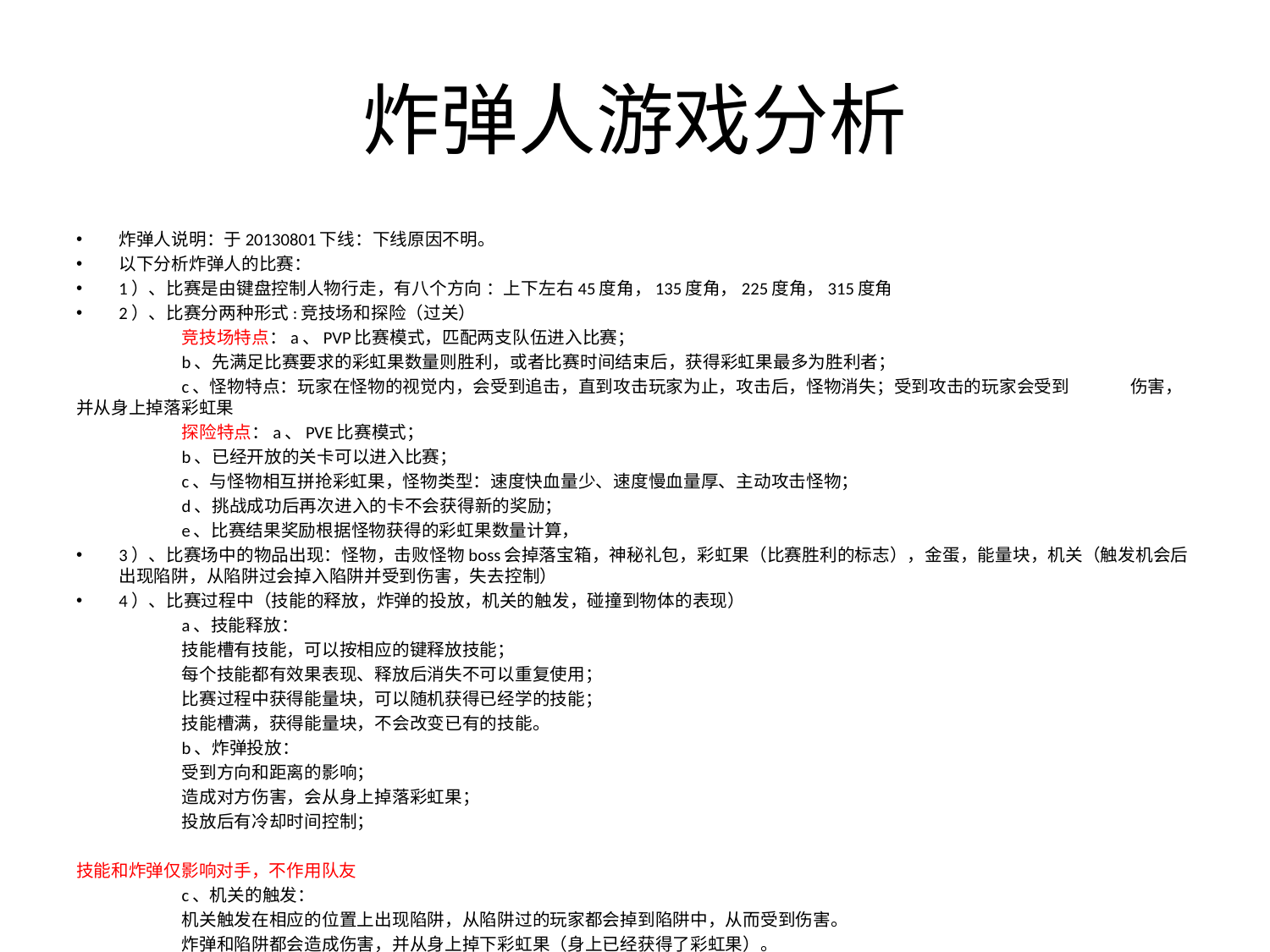

# 炸弹人游戏分析
炸弹人说明：于20130801下线：下线原因不明。
以下分析炸弹人的比赛：
1）、比赛是由键盘控制人物行走，有八个方向 ：上下左右45度角，135度角，225度角，315度角
2）、比赛分两种形式:竞技场和探险（过关）
	竞技场特点：a、PVP比赛模式，匹配两支队伍进入比赛；
	b、先满足比赛要求的彩虹果数量则胜利，或者比赛时间结束后，获得彩虹果最多为胜利者；
	c、怪物特点：玩家在怪物的视觉内，会受到追击，直到攻击玩家为止，攻击后，怪物消失；受到攻击的玩家会受到	伤害，并从身上掉落彩虹果
	探险特点：a、PVE比赛模式；
	b、已经开放的关卡可以进入比赛；
	c、与怪物相互拼抢彩虹果，怪物类型：速度快血量少、速度慢血量厚、主动攻击怪物；
	d、挑战成功后再次进入的卡不会获得新的奖励；
	e、比赛结果奖励根据怪物获得的彩虹果数量计算，
3）、比赛场中的物品出现：怪物，击败怪物boss会掉落宝箱，神秘礼包，彩虹果（比赛胜利的标志），金蛋，能量块，机关（触发机会后出现陷阱，从陷阱过会掉入陷阱并受到伤害，失去控制）
4）、比赛过程中（技能的释放，炸弹的投放，机关的触发，碰撞到物体的表现）
	a、技能释放：
	技能槽有技能，可以按相应的键释放技能；
	每个技能都有效果表现、释放后消失不可以重复使用；
	比赛过程中获得能量块，可以随机获得已经学的技能；
	技能槽满，获得能量块，不会改变已有的技能。
	b、炸弹投放：
	受到方向和距离的影响；
	造成对方伤害，会从身上掉落彩虹果；
	投放后有冷却时间控制；

技能和炸弹仅影响对手，不作用队友
	c、机关的触发：
	机关触发在相应的位置上出现陷阱，从陷阱过的玩家都会掉到陷阱中，从而受到伤害。
	炸弹和陷阱都会造成伤害，并从身上掉下彩虹果（身上已经获得了彩虹果）。
有